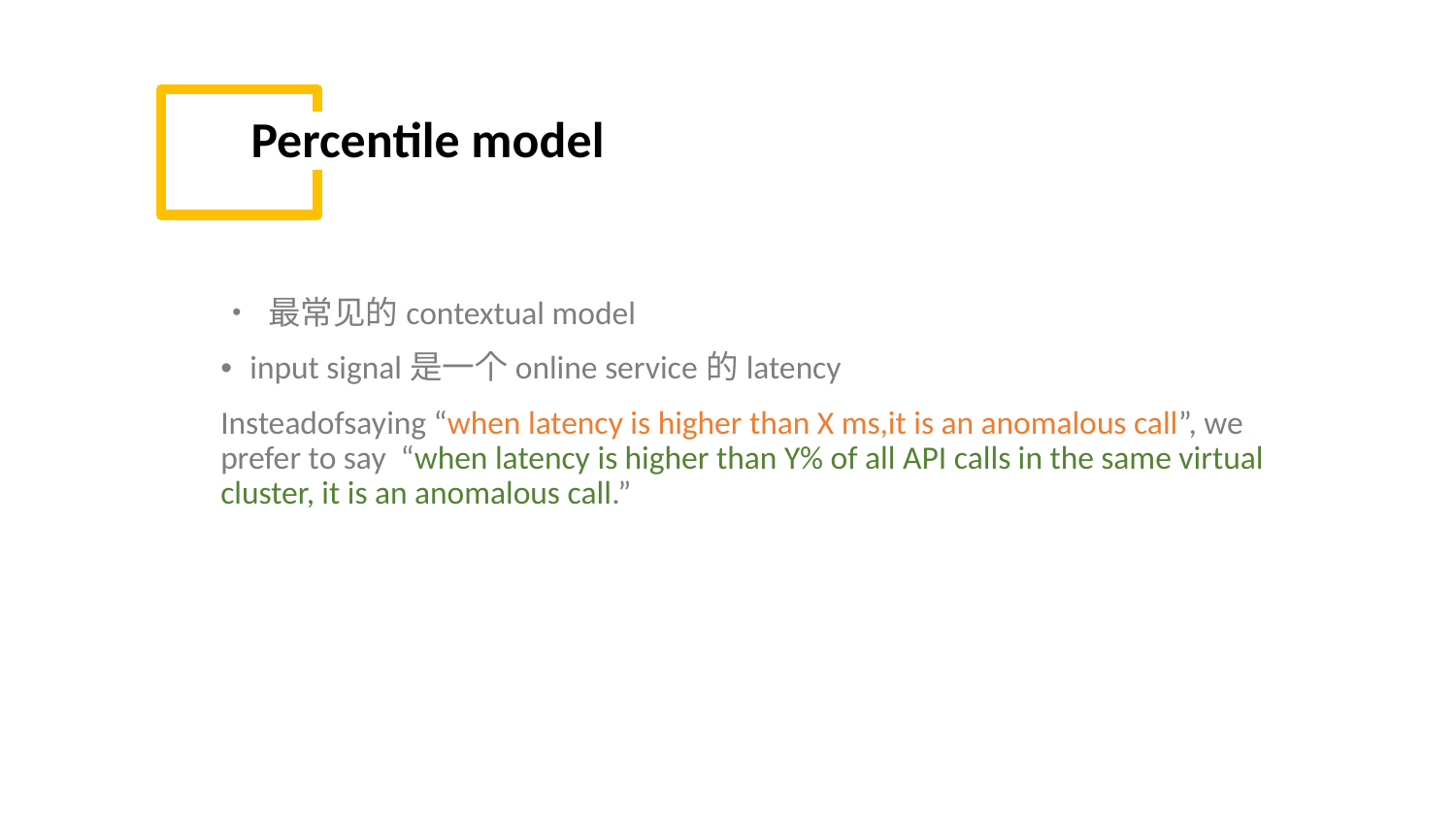

Percentile model
• 最常见的contextual model
•  input signal是一个online service的latency
Insteadofsaying “when latency is higher than X ms,it is an anomalous call”, we
prefer to say  “when latency is higher than Y% of all API calls in the same virtual
cluster, it is an anomalous call.”